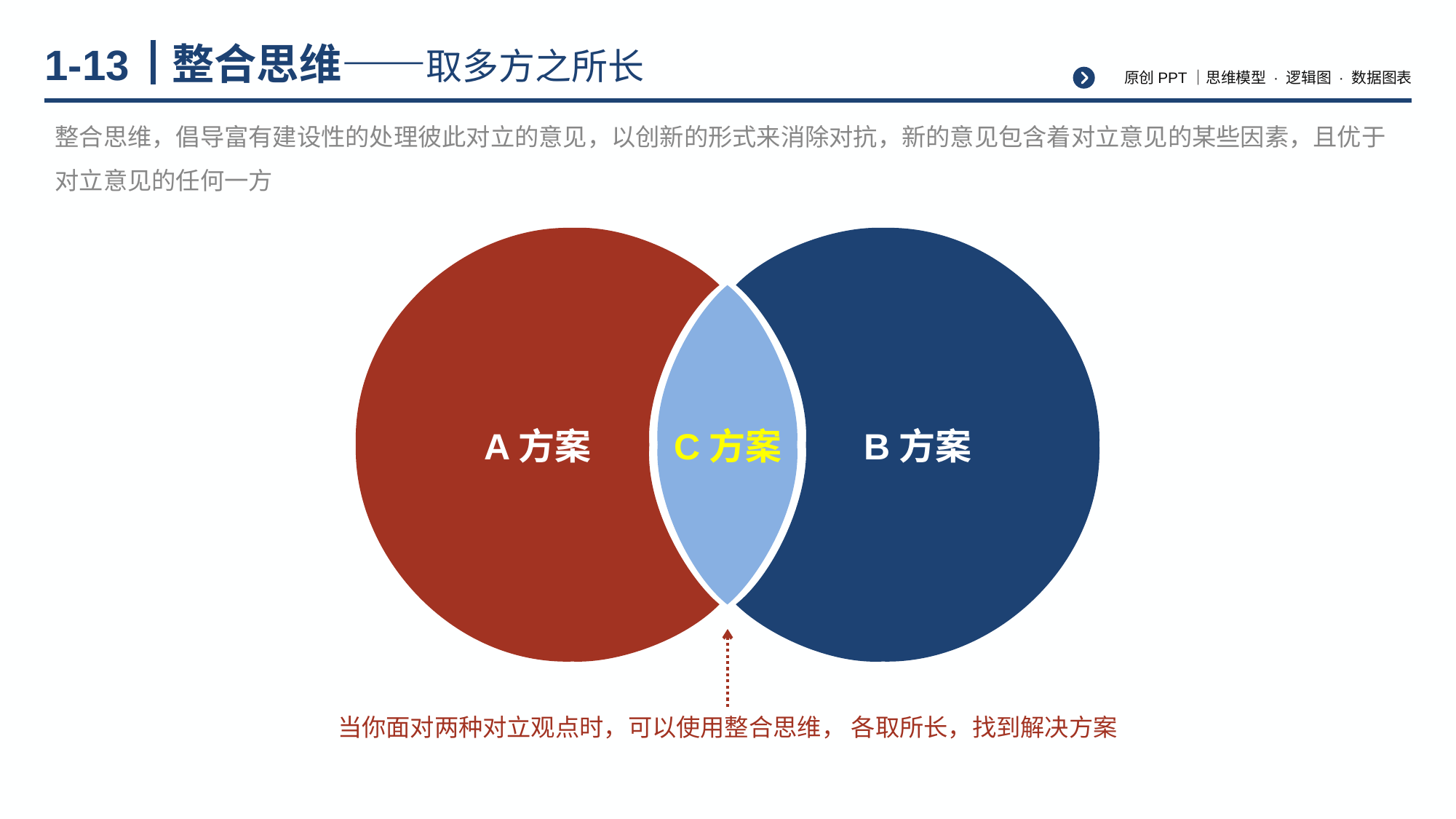

# 整合思维——取多方之所长
1-13
整合思维，倡导富有建设性的处理彼此对立的意见，以创新的形式来消除对抗，新的意见包含着对立意见的某些因素，且优于对立意见的任何一方
A方案
B方案
C方案
当你面对两种对立观点时，可以使用整合思维， 各取所长，找到解决方案